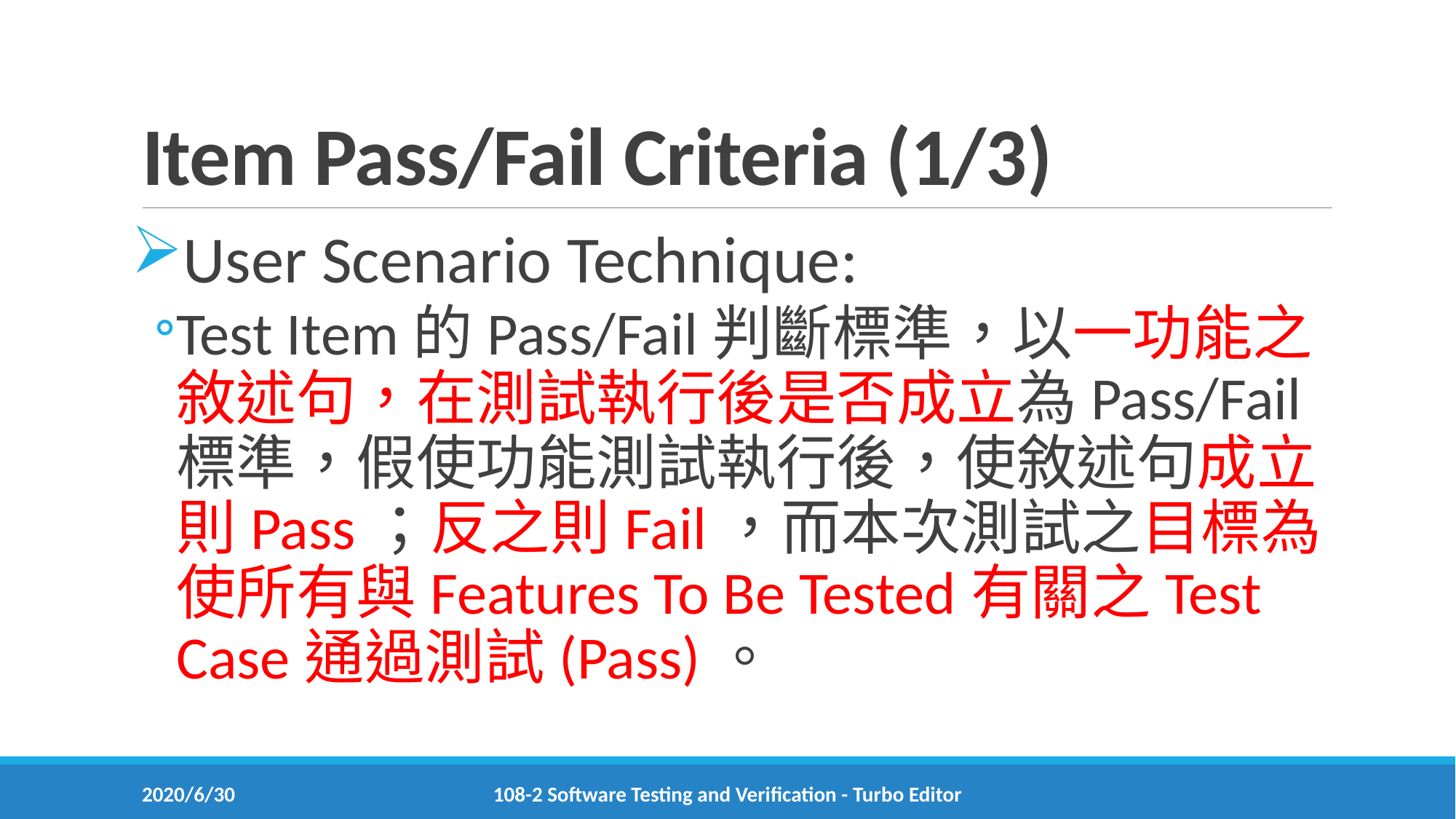

# Item Pass/Fail Criteria (1/3)
User Scenario Technique:
Test Item的Pass/Fail判斷標準，以一功能之敘述句，在測試執行後是否成立為Pass/Fail標準，假使功能測試執行後，使敘述句成立則Pass；反之則Fail，而本次測試之目標為使所有與Features To Be Tested有關之Test Case通過測試(Pass)。
2020/6/30
108-2 Software Testing and Verification - Turbo Editor